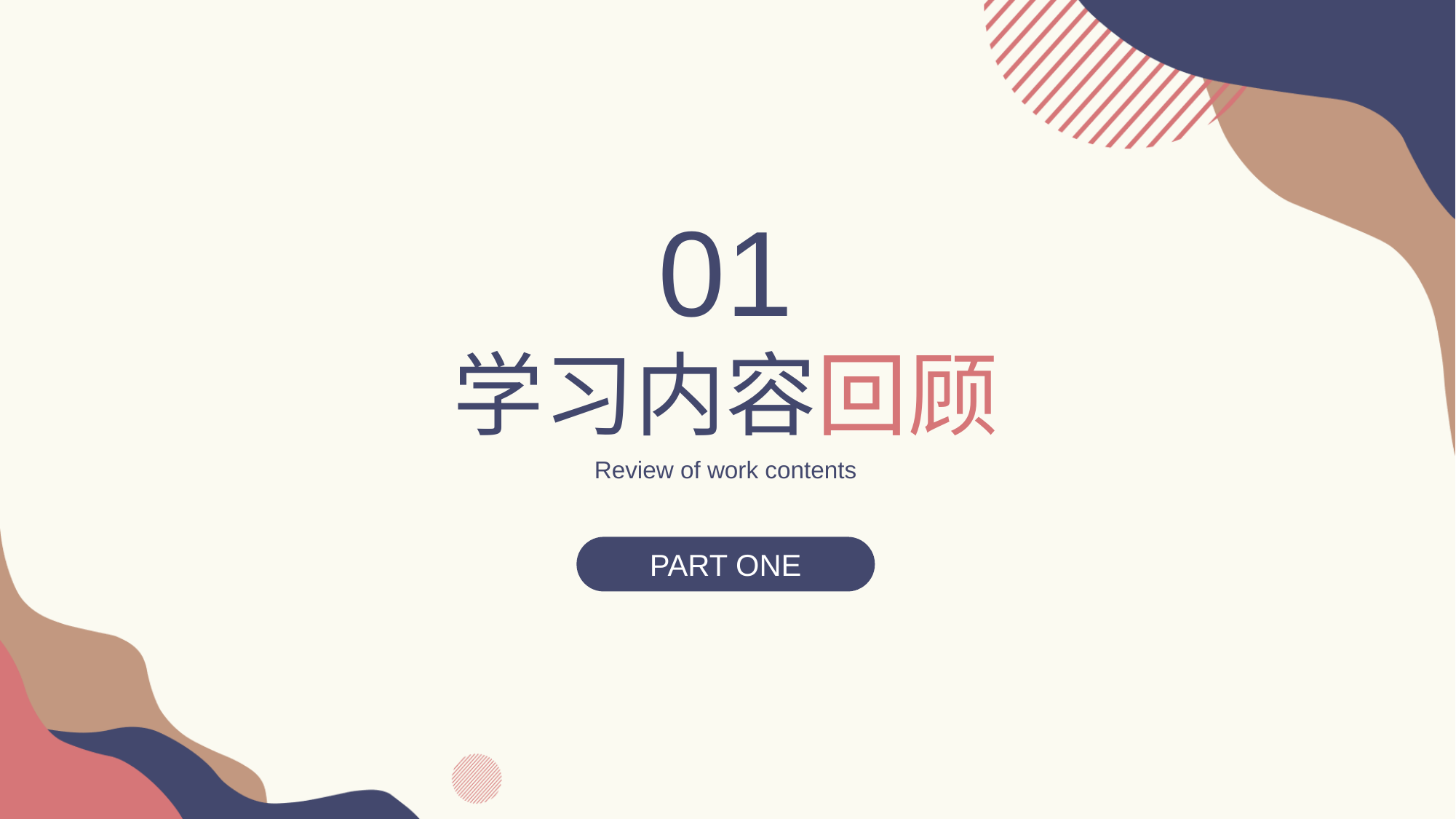

01
学习内容回顾
Review of work contents
PART ONE